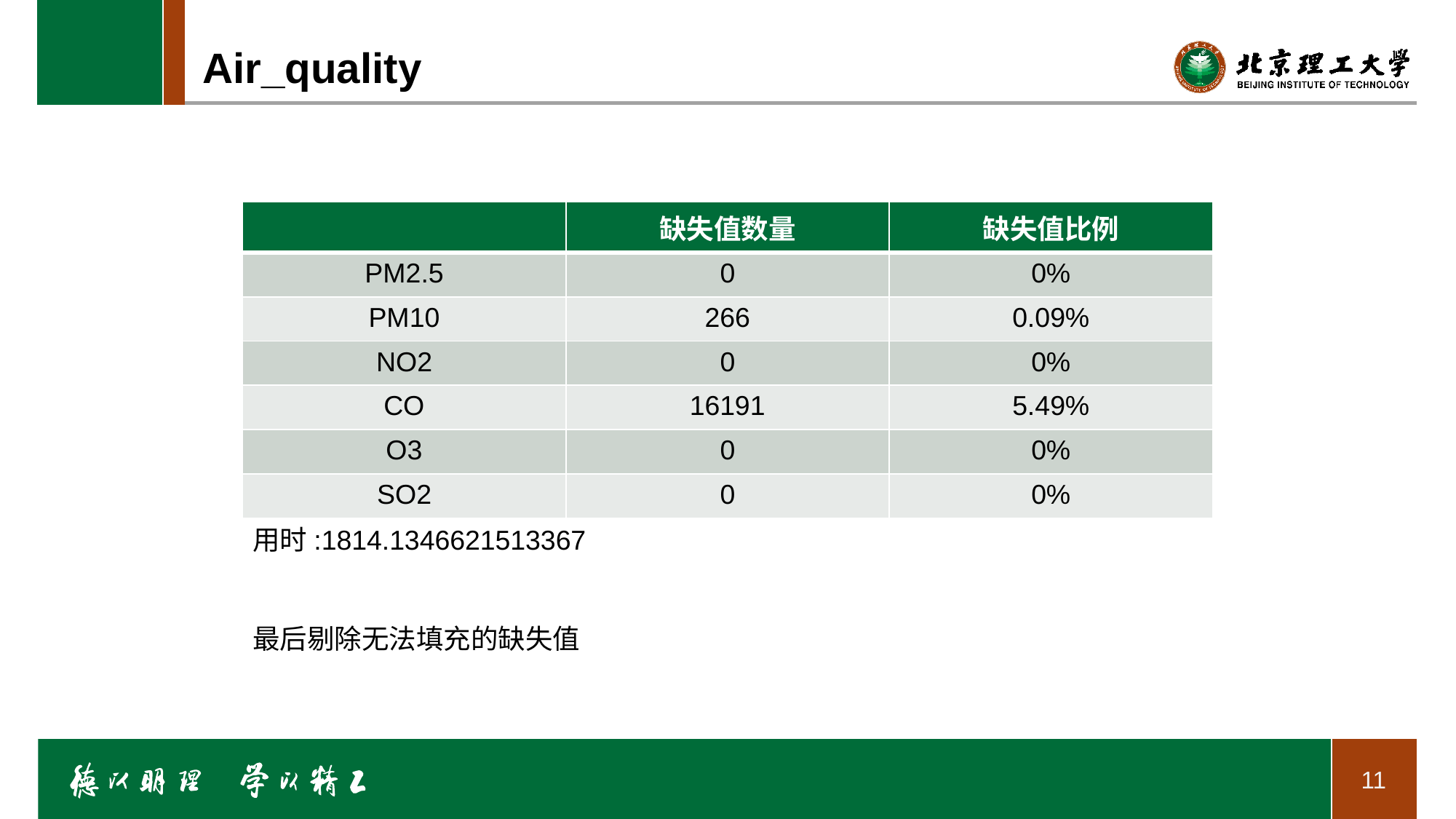

# Air_quality
|  | 缺失值数量 | 缺失值比例 |
| --- | --- | --- |
| PM2.5 | 0 | 0% |
| PM10 | 266 | 0.09% |
| NO2 | 0 | 0% |
| CO | 16191 | 5.49% |
| O3 | 0 | 0% |
| SO2 | 0 | 0% |
用时:1814.1346621513367

最后剔除无法填充的缺失值